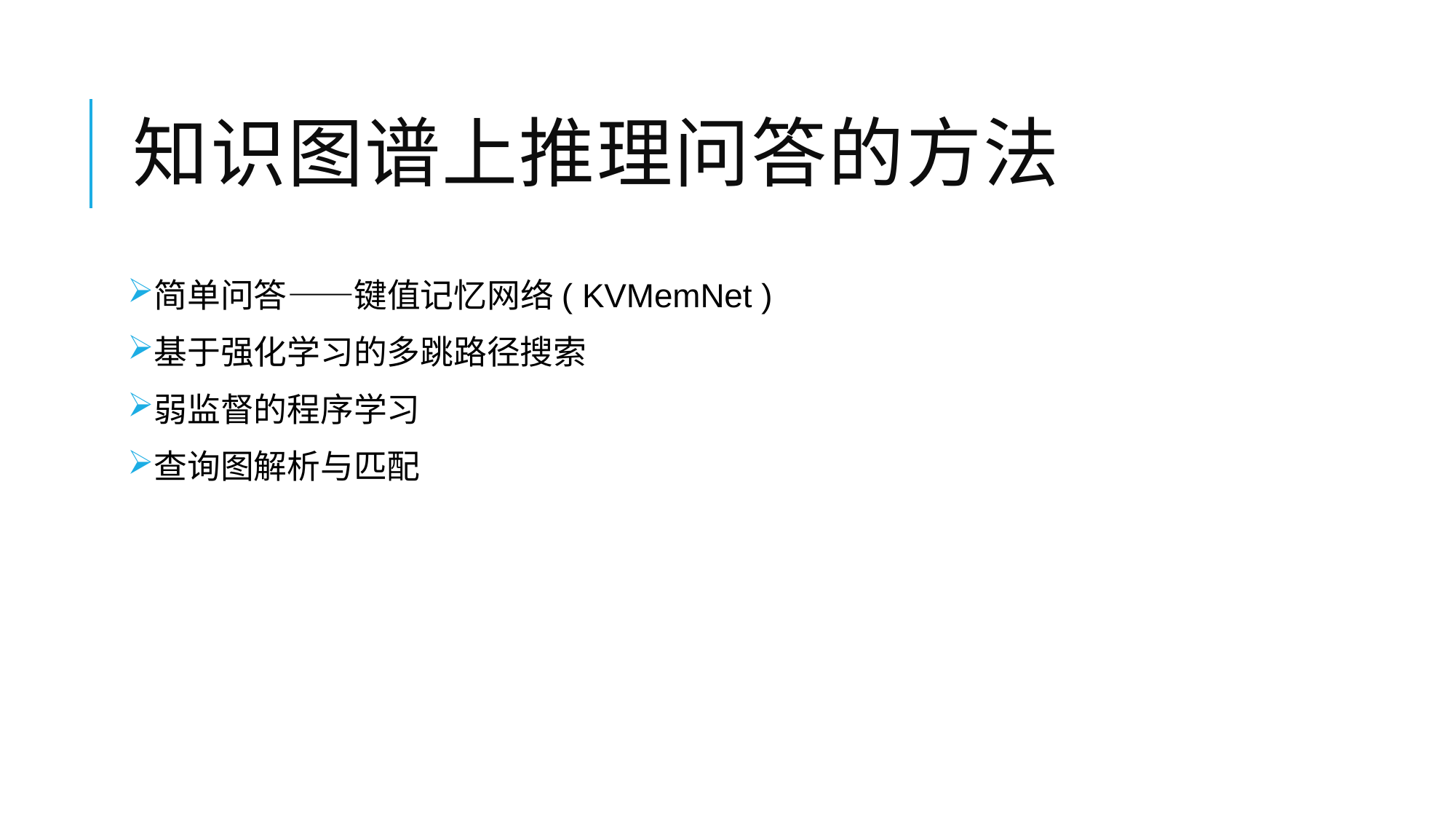

# 知识图谱上推理问答的方法
简单问答——键值记忆网络( KVMemNet )
基于强化学习的多跳路径搜索
弱监督的程序学习
查询图解析与匹配